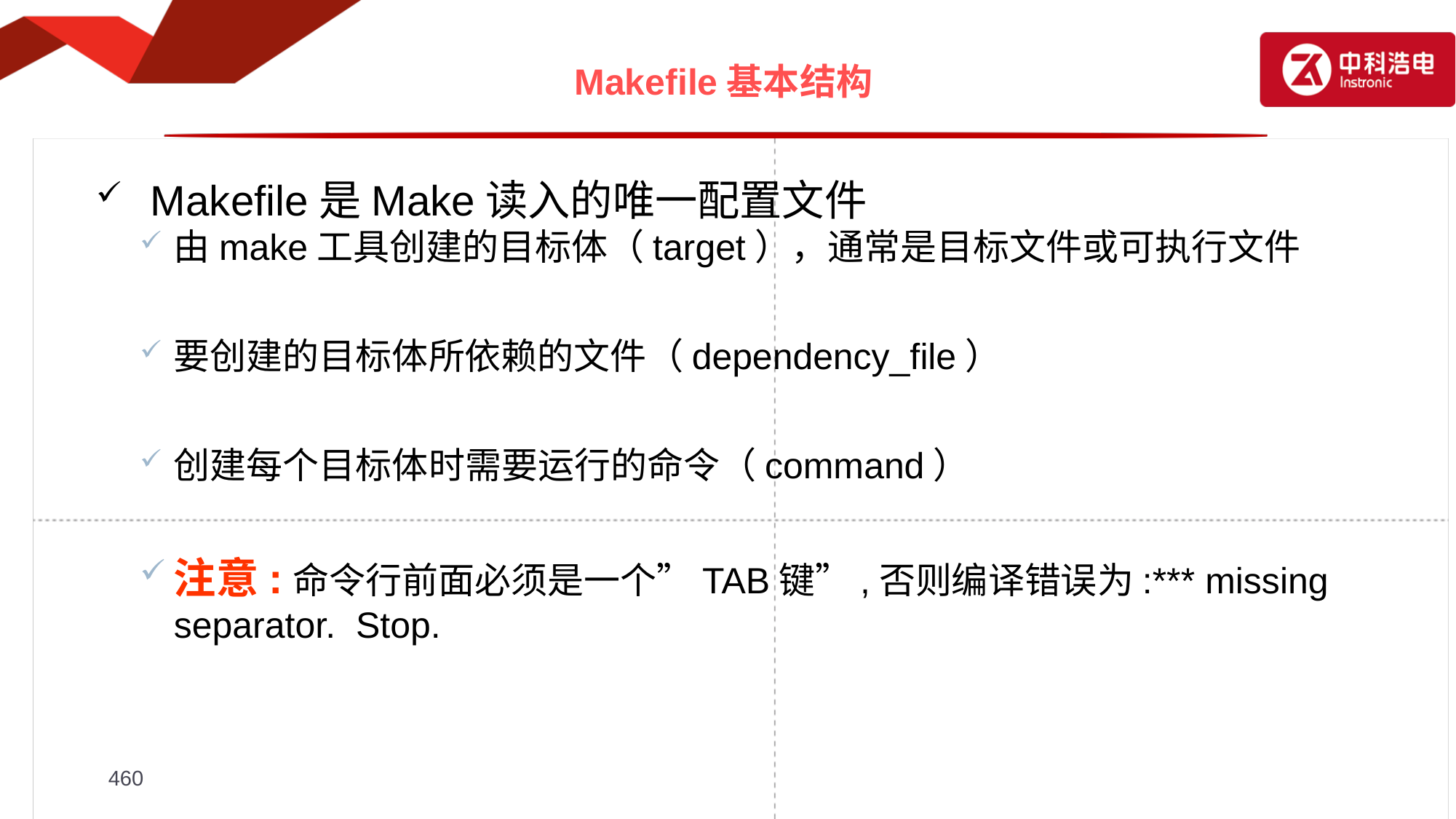

# Makefile基本结构
Makefile是Make读入的唯一配置文件
由make工具创建的目标体（target），通常是目标文件或可执行文件

要创建的目标体所依赖的文件（dependency_file）

创建每个目标体时需要运行的命令（command）

注意:命令行前面必须是一个”TAB键”,否则编译错误为:*** missing separator.  Stop.

460